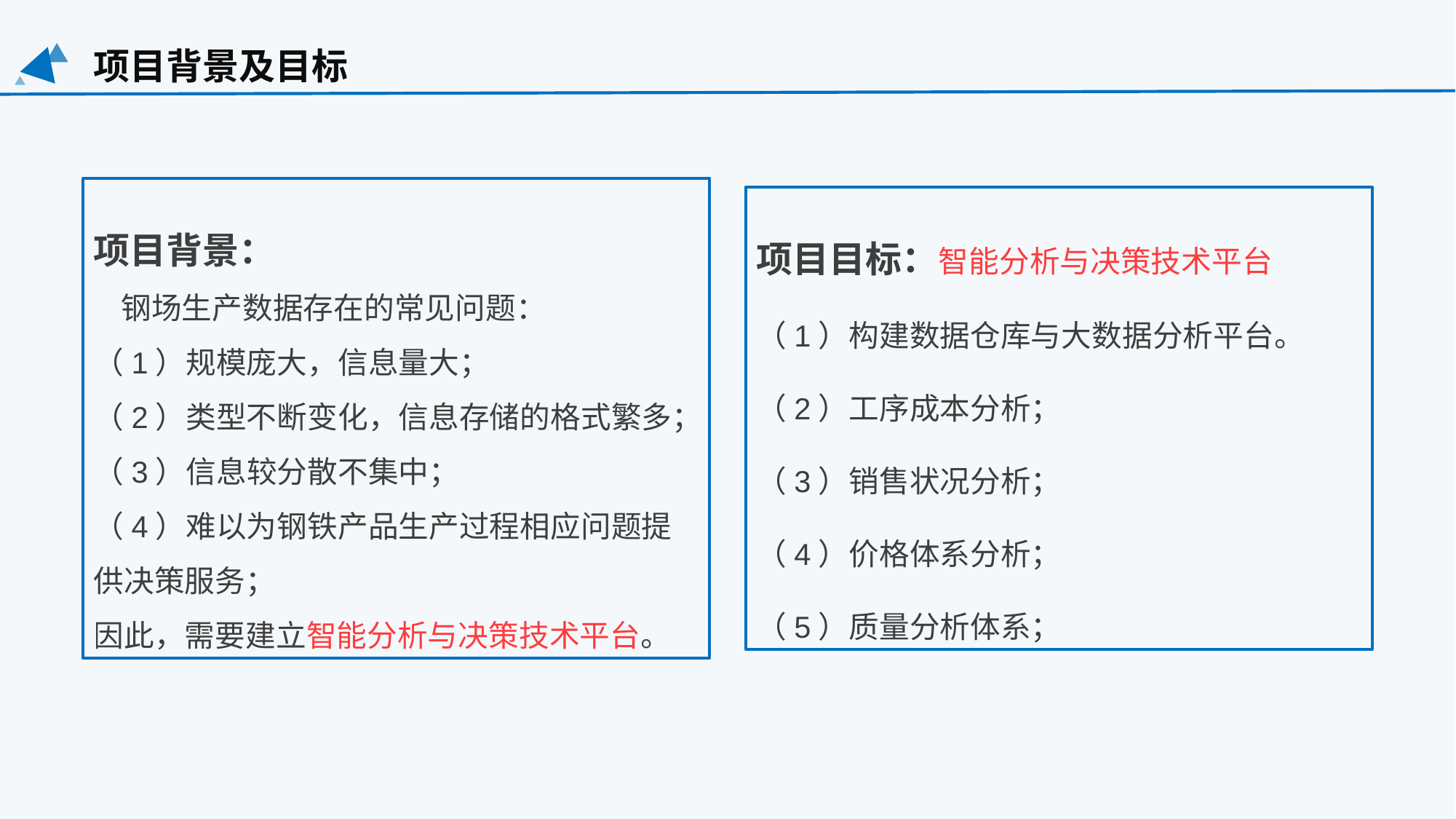

项目背景及目标

项目背景：
   钢场生产数据存在的常见问题：
（1）规模庞大，信息量大；
（2）类型不断变化，信息存储的格式繁多；
（3）信息较分散不集中；
（4）难以为钢铁产品生产过程相应问题提供决策服务；
因此，需要建立智能分析与决策技术平台。
项目目标：智能分析与决策技术平台
（1）构建数据仓库与大数据分析平台。
（2）工序成本分析；
（3）销售状况分析；
（4）价格体系分析；
（5）质量分析体系；